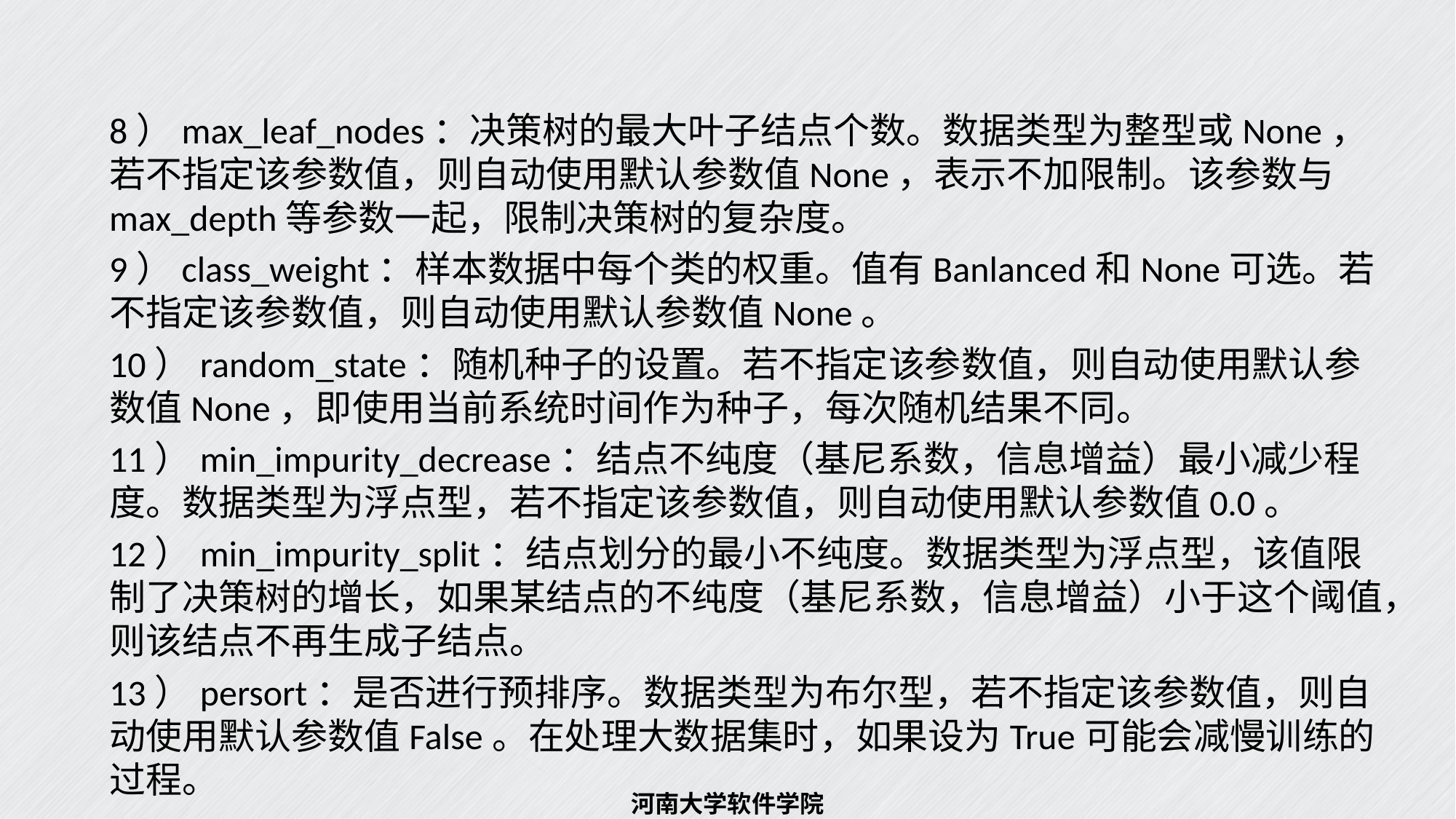

#
8）max_leaf_nodes：决策树的最大叶子结点个数。数据类型为整型或None，若不指定该参数值，则自动使用默认参数值None，表示不加限制。该参数与max_depth等参数一起，限制决策树的复杂度。
9）class_weight：样本数据中每个类的权重。值有Banlanced和None可选。若不指定该参数值，则自动使用默认参数值None。
10）random_state：随机种子的设置。若不指定该参数值，则自动使用默认参数值None，即使用当前系统时间作为种子，每次随机结果不同。
11）min_impurity_decrease：结点不纯度（基尼系数，信息增益）最小减少程度。数据类型为浮点型，若不指定该参数值，则自动使用默认参数值0.0。
12）min_impurity_split：结点划分的最小不纯度。数据类型为浮点型，该值限制了决策树的增长，如果某结点的不纯度（基尼系数，信息增益）小于这个阈值，则该结点不再生成子结点。
13）persort：是否进行预排序。数据类型为布尔型，若不指定该参数值，则自动使用默认参数值False。在处理大数据集时，如果设为True可能会减慢训练的过程。